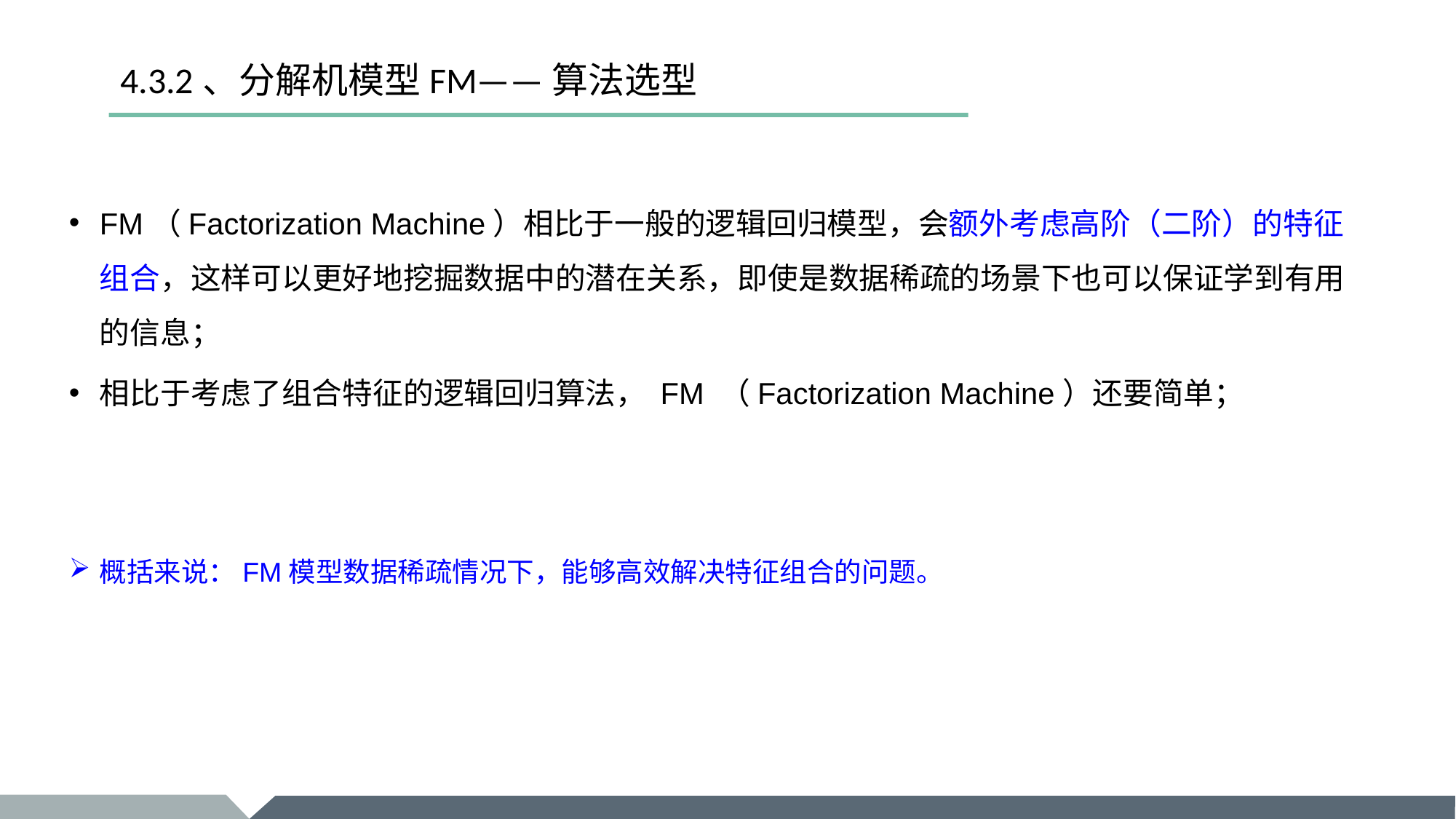

# 4.3.2、分解机模型FM——算法选型

FM（Factorization Machine）相比于一般的逻辑回归模型，会额外考虑高阶（二阶）的特征组合，这样可以更好地挖掘数据中的潜在关系，即使是数据稀疏的场景下也可以保证学到有用的信息；
相比于考虑了组合特征的逻辑回归算法， FM （Factorization Machine）还要简单；

概括来说：FM模型数据稀疏情况下，能够高效解决特征组合的问题。